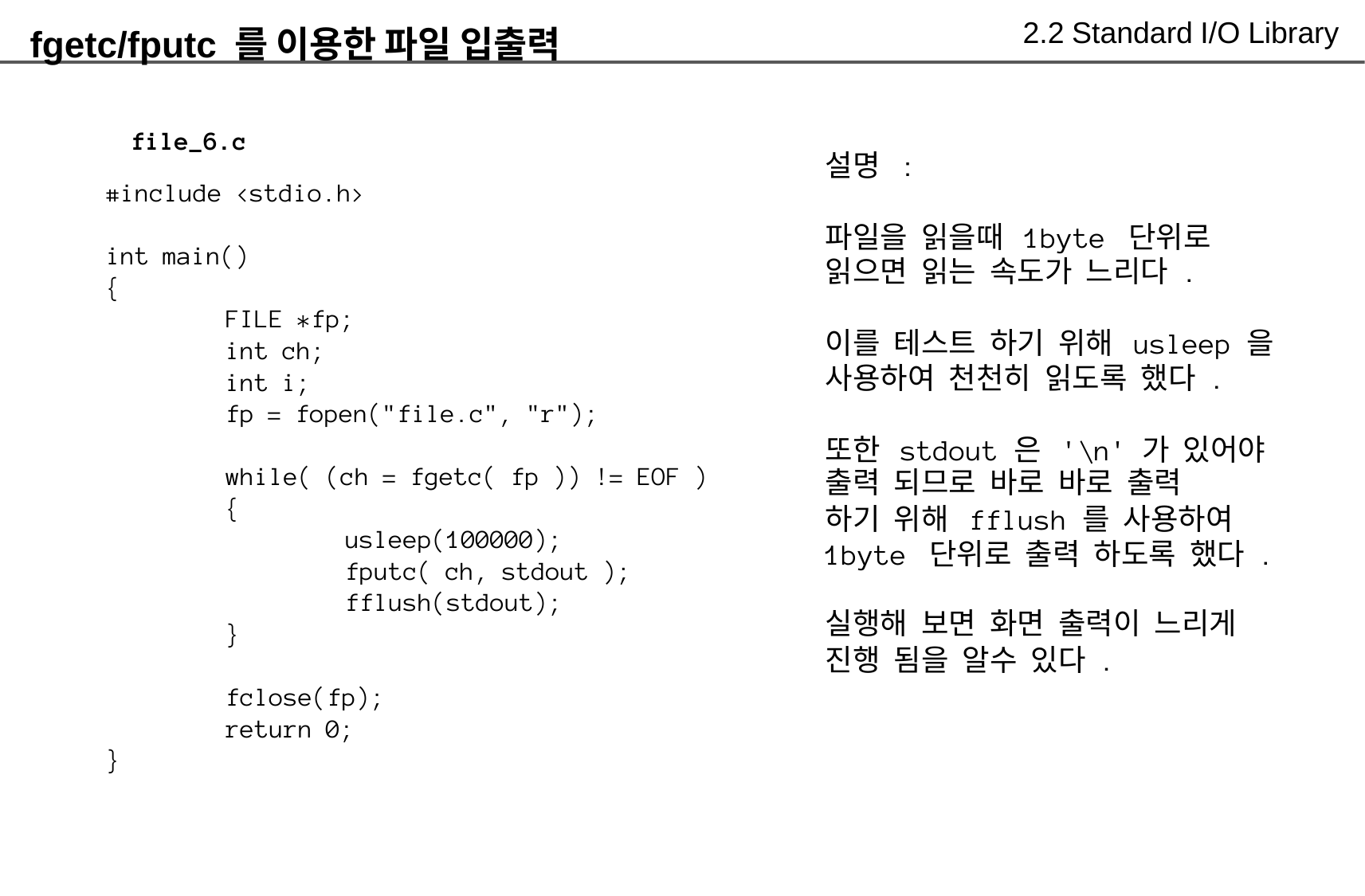

fgetc/fputc 를 이용한 파일 입출력

		file_6.c

	#include  <stdio.h>

	int  main()
	{
			FILE  *fp;
			int  ch;
			int  i;
			fp  =  fopen("file.c",  "r");

			while(  (ch  =  fgetc(  fp  ))  !=  EOF  )
			{
				usleep(100000);
				fputc(  ch,  stdout  );
				fflush(stdout);
			}

			fclose(fp);
			return  0;
	}
	2.2 Standard I/O Library

설명  :

파일을  읽을때  1byte  단위로
읽으면  읽는  속도가  느리다 .

이를  테스트  하기  위해  usleep 을
사용하여  천천히  읽도록  했다 .

또한  stdout 은  '\n' 가  있어야
출력  되므로  바로  바로  출력
하기  위해  fflush 를  사용하여
1byte  단위로  출력  하도록  했다 .

실행해  보면  화면  출력이  느리게
진행  됨을  알수  있다 .